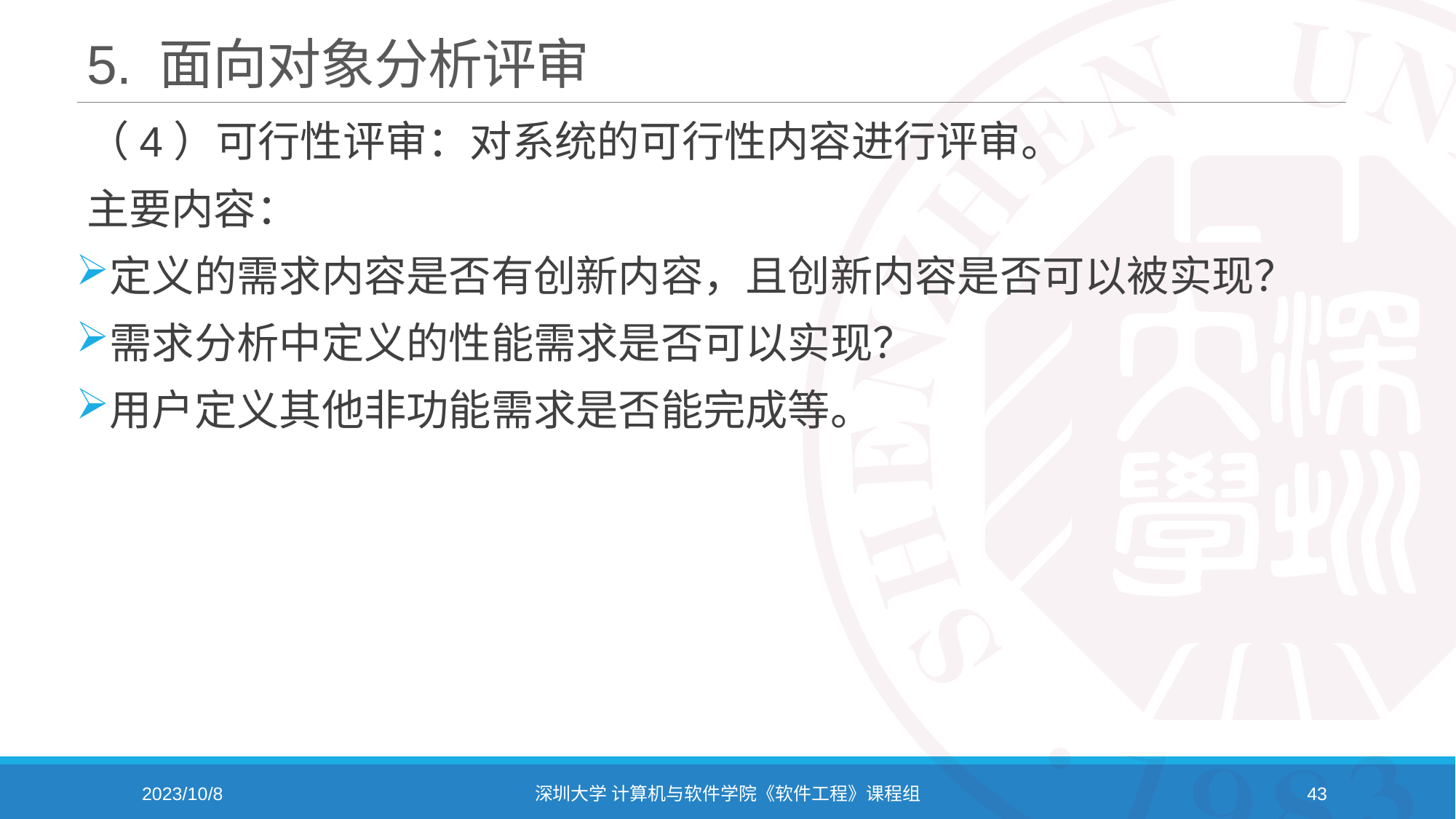

# 5. 面向对象分析评审
（4）可行性评审：对系统的可行性内容进行评审。
主要内容：
定义的需求内容是否有创新内容，且创新内容是否可以被实现？
需求分析中定义的性能需求是否可以实现？
用户定义其他非功能需求是否能完成等。

2023/10/8
深圳大学 计算机与软件学院《软件工程》课程组
43